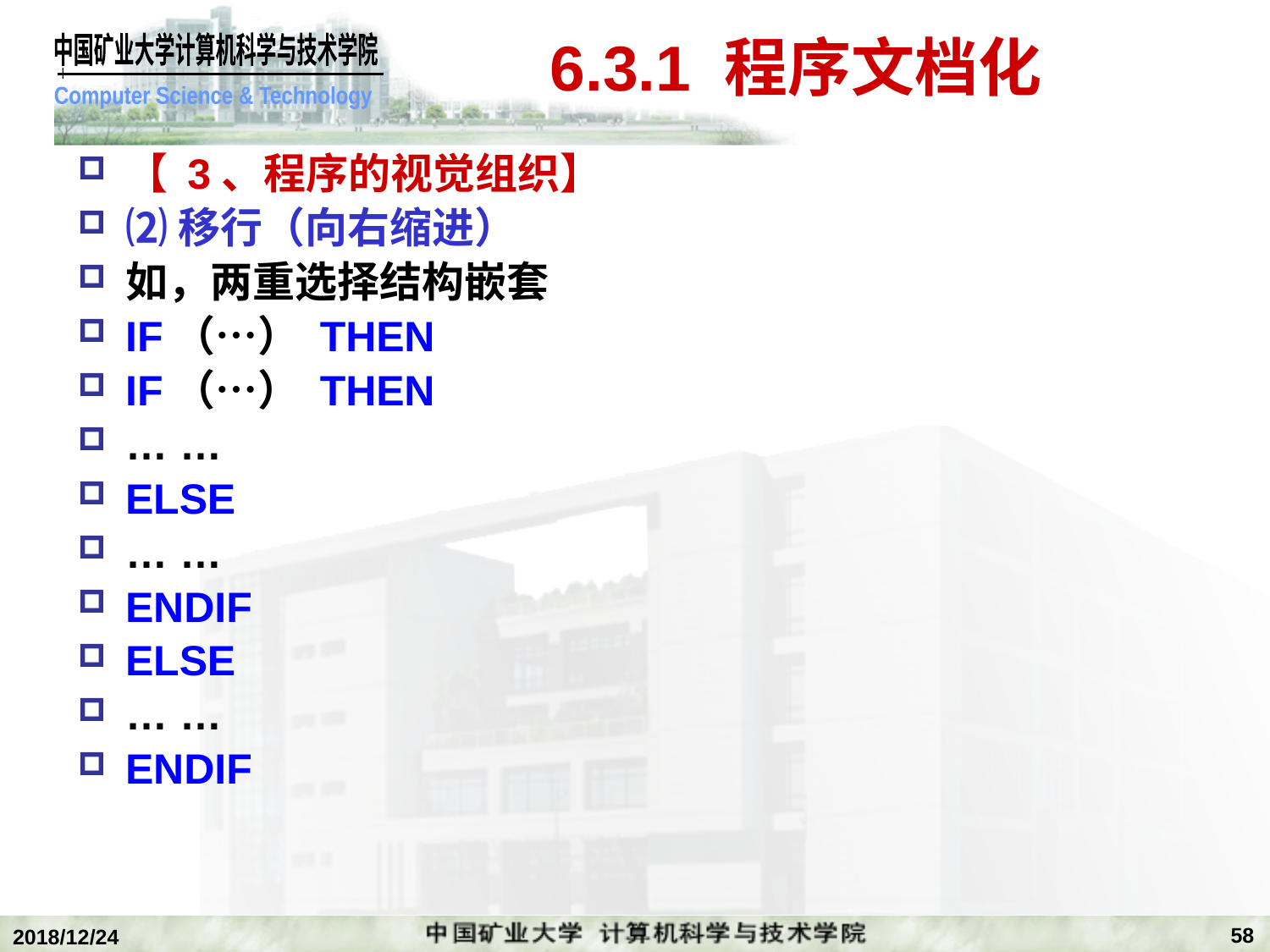

# 6.3.1 程序文档化
【 3、程序的视觉组织】
⑵移行（向右缩进）
如，两重选择结构嵌套
IF（…） THEN
IF（…） THEN
… …
ELSE
… …
ENDIF
ELSE
… …
ENDIF
58
2018/12/24